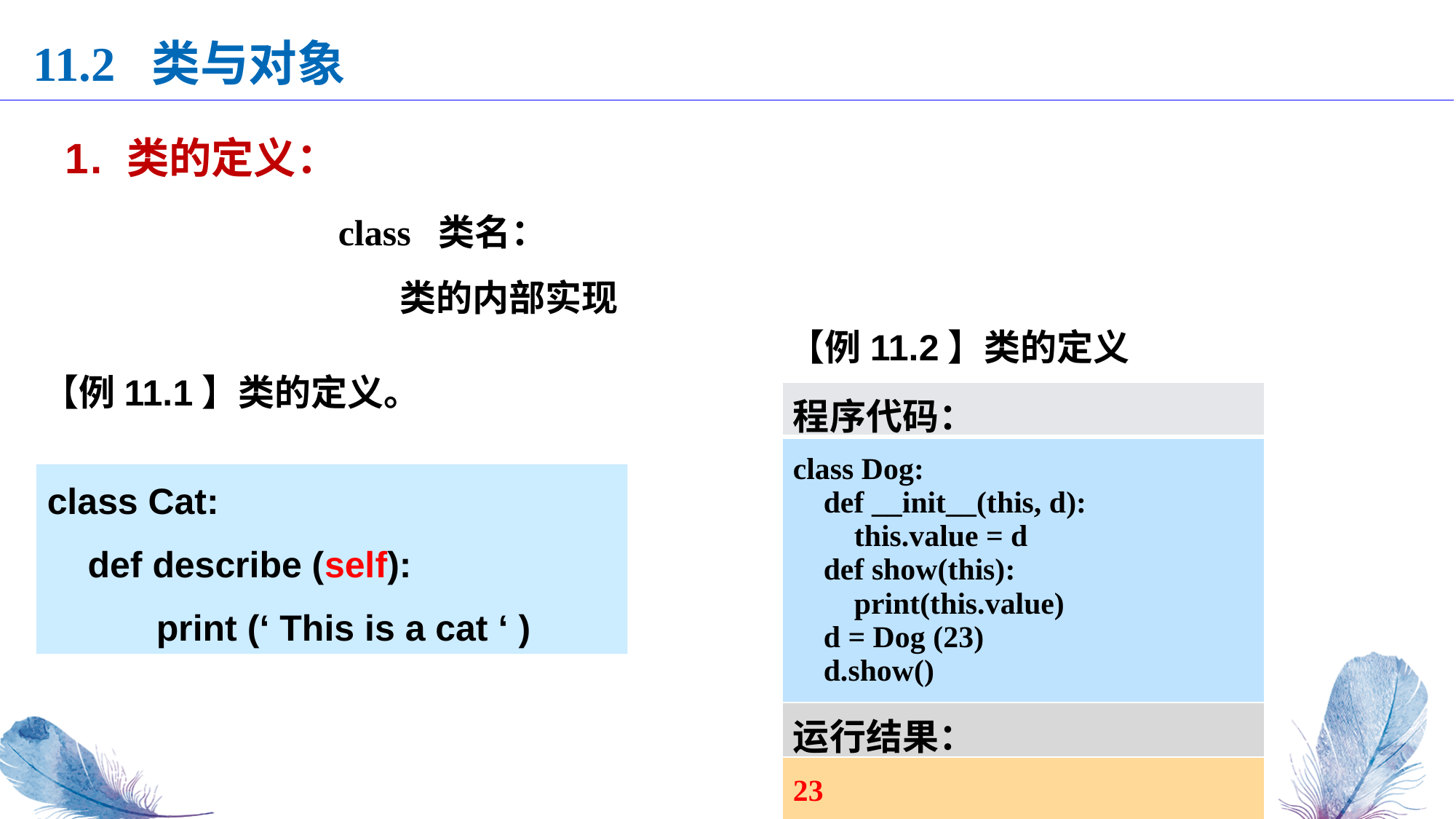

11.2  类与对象
类的定义：
class  类名：
	类的内部实现
【例11.2】类的定义
【例11.1】类的定义。
| 程序代码： |
| --- |
| class Dog: def \_\_init\_\_(this, d): this.value = d def show(this): print(this.value) d = Dog (23) d.show() |
| 运行结果： |
| 23 |
class Cat:
    def describe (self):
	print (‘ This is a cat ‘ )